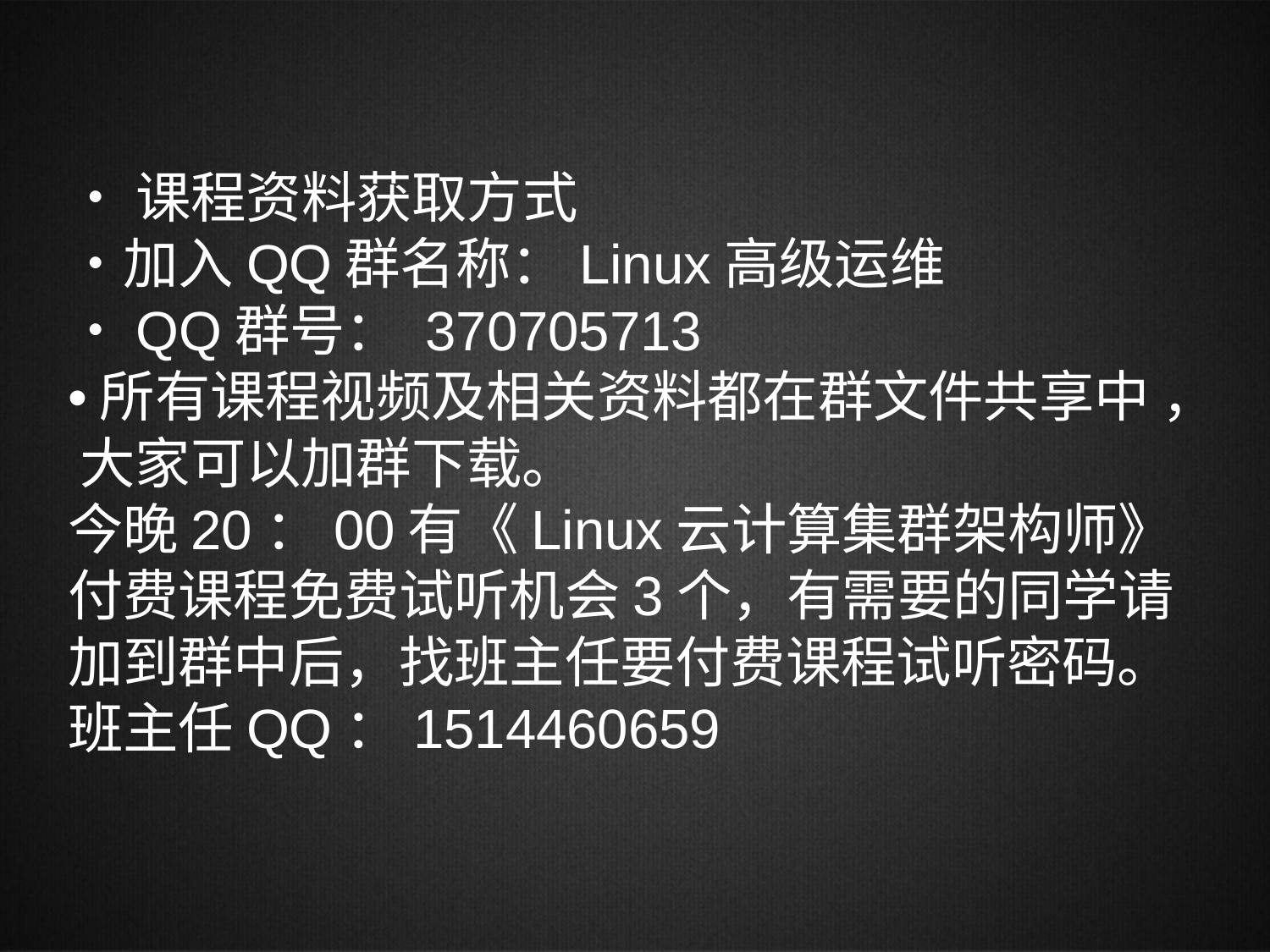

•课程资料获取方式
•加入QQ群名称：Linux高级运维
•QQ群号： 370705713
•所有课程视频及相关资料都在群文件共享中 ， 大家可以加群下载。
今晚20：00有《Linux云计算集群架构师》付费课程免费试听机会3个，有需要的同学请加到群中后，找班主任要付费课程试听密码。
班主任QQ：1514460659